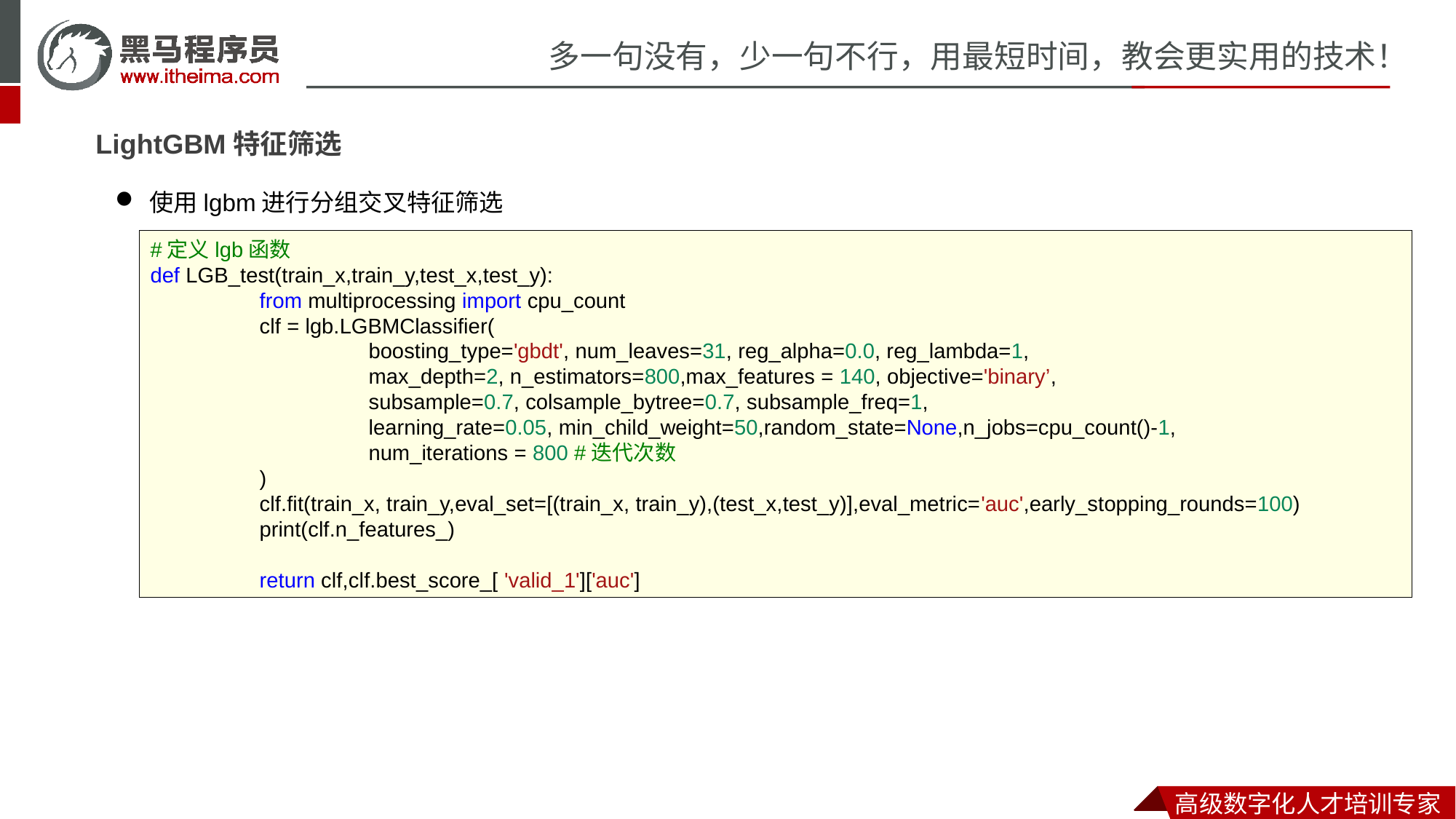

LightGBM特征筛选
使用lgbm进行分组交叉特征筛选
#定义lgb函数
def LGB_test(train_x,train_y,test_x,test_y):
	from multiprocessing import cpu_count
	clf = lgb.LGBMClassifier(
		boosting_type='gbdt', num_leaves=31, reg_alpha=0.0, reg_lambda=1,
		max_depth=2, n_estimators=800,max_features = 140, objective='binary’,
		subsample=0.7, colsample_bytree=0.7, subsample_freq=1,
		learning_rate=0.05, min_child_weight=50,random_state=None,n_jobs=cpu_count()-1,
		num_iterations = 800 #迭代次数
	)
	clf.fit(train_x, train_y,eval_set=[(train_x, train_y),(test_x,test_y)],eval_metric='auc',early_stopping_rounds=100)
	print(clf.n_features_)
	return clf,clf.best_score_[ 'valid_1']['auc']